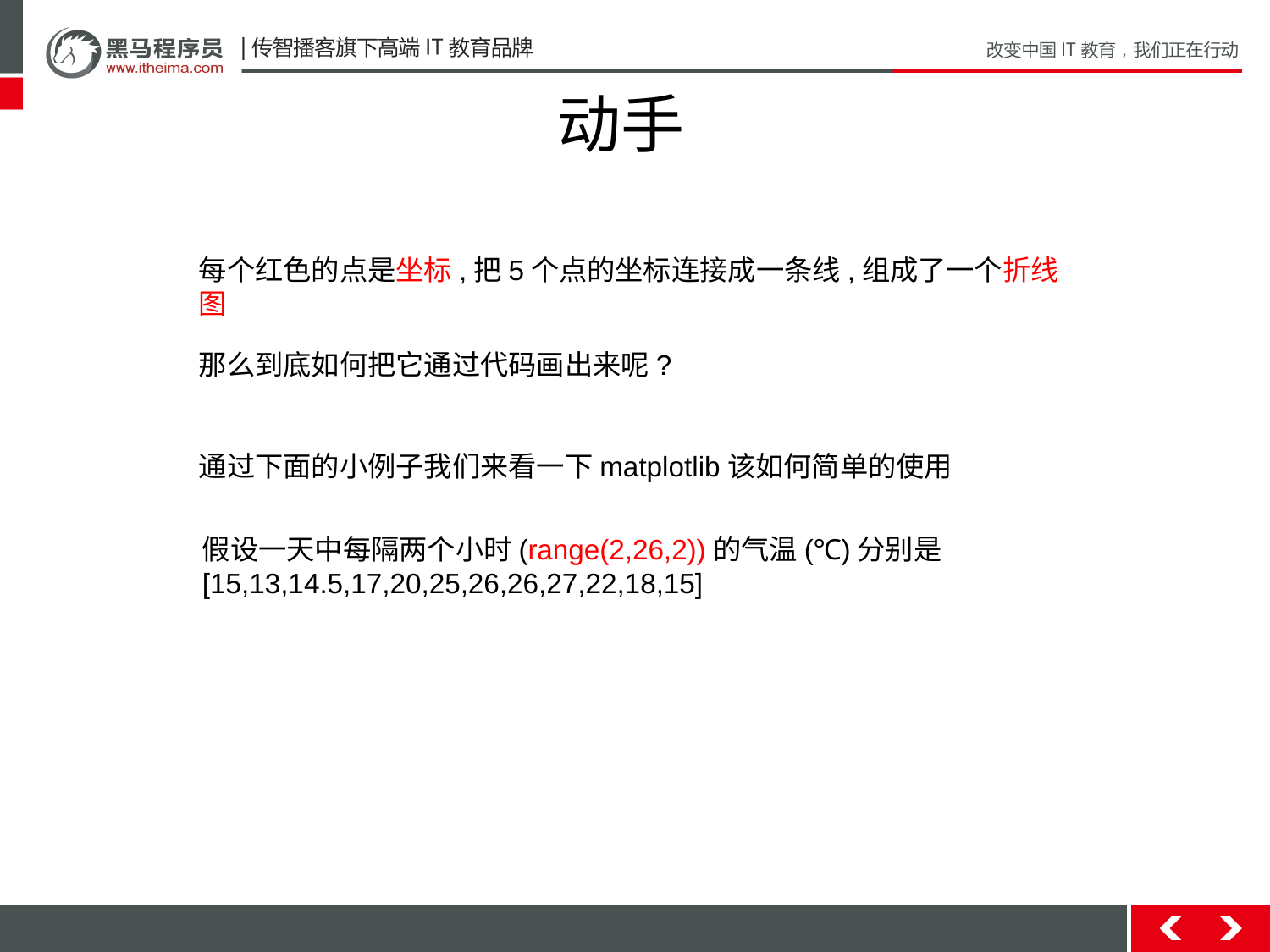

# 动手
每个红色的点是坐标,把5个点的坐标连接成一条线,组成了一个折线图
那么到底如何把它通过代码画出来呢?

通过下面的小例子我们来看一下matplotlib该如何简单的使用
假设一天中每隔两个小时(range(2,26,2))的气温(℃)分别是[15,13,14.5,17,20,25,26,26,27,22,18,15]